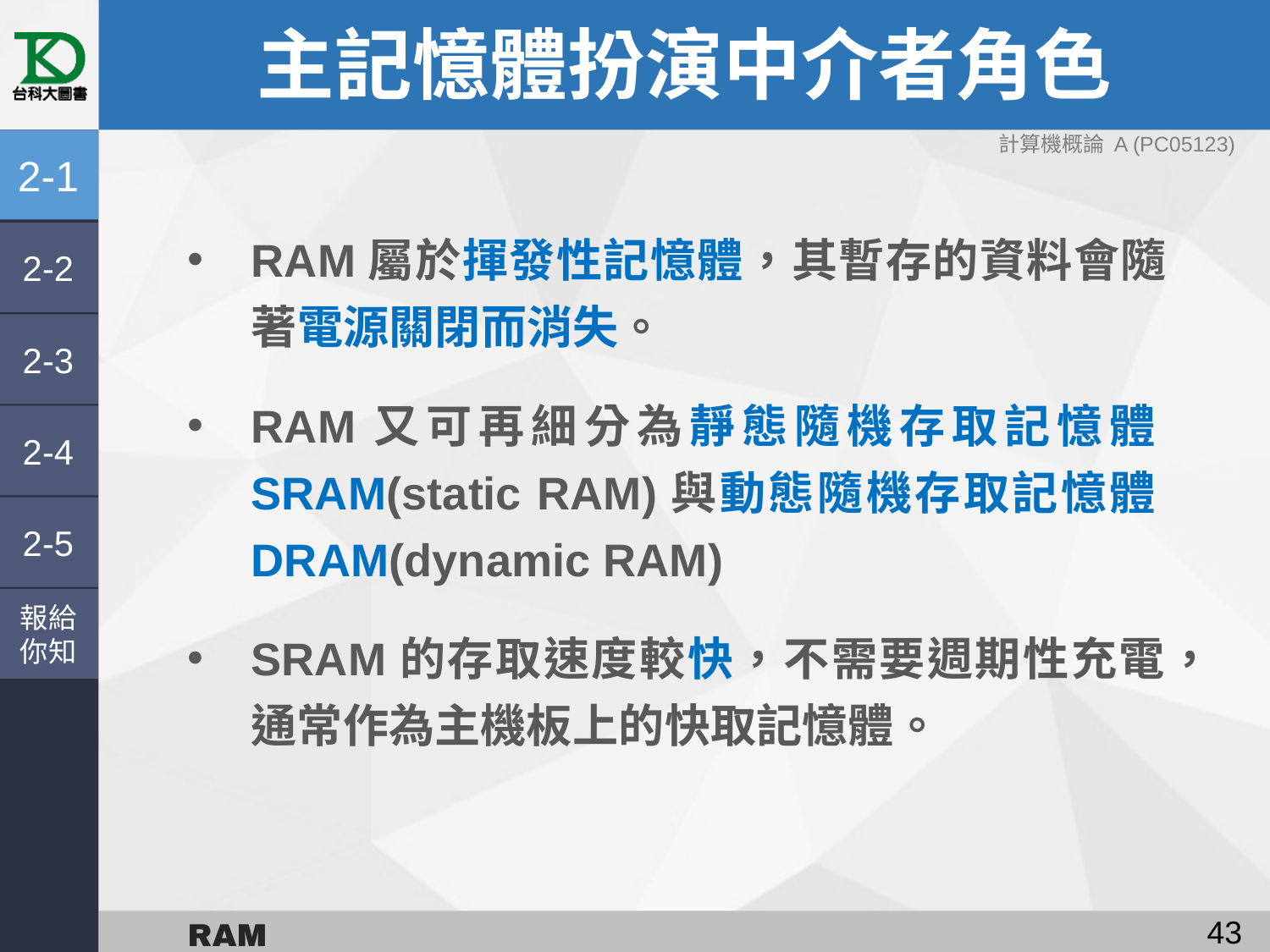

# 主記憶體扮演中介者角色
計算機概論 A (PC05123)
2-1
RAM屬於揮發性記憶體，其暫存的資料會隨著電源關閉而消失。
RAM又可再細分為靜態隨機存取記憶體SRAM(static RAM)與動態隨機存取記憶體DRAM(dynamic RAM)
SRAM的存取速度較快，不需要週期性充電，通常作為主機板上的快取記憶體。
2-2
2-3
2-4
2-5
報給
你知
43
RAM